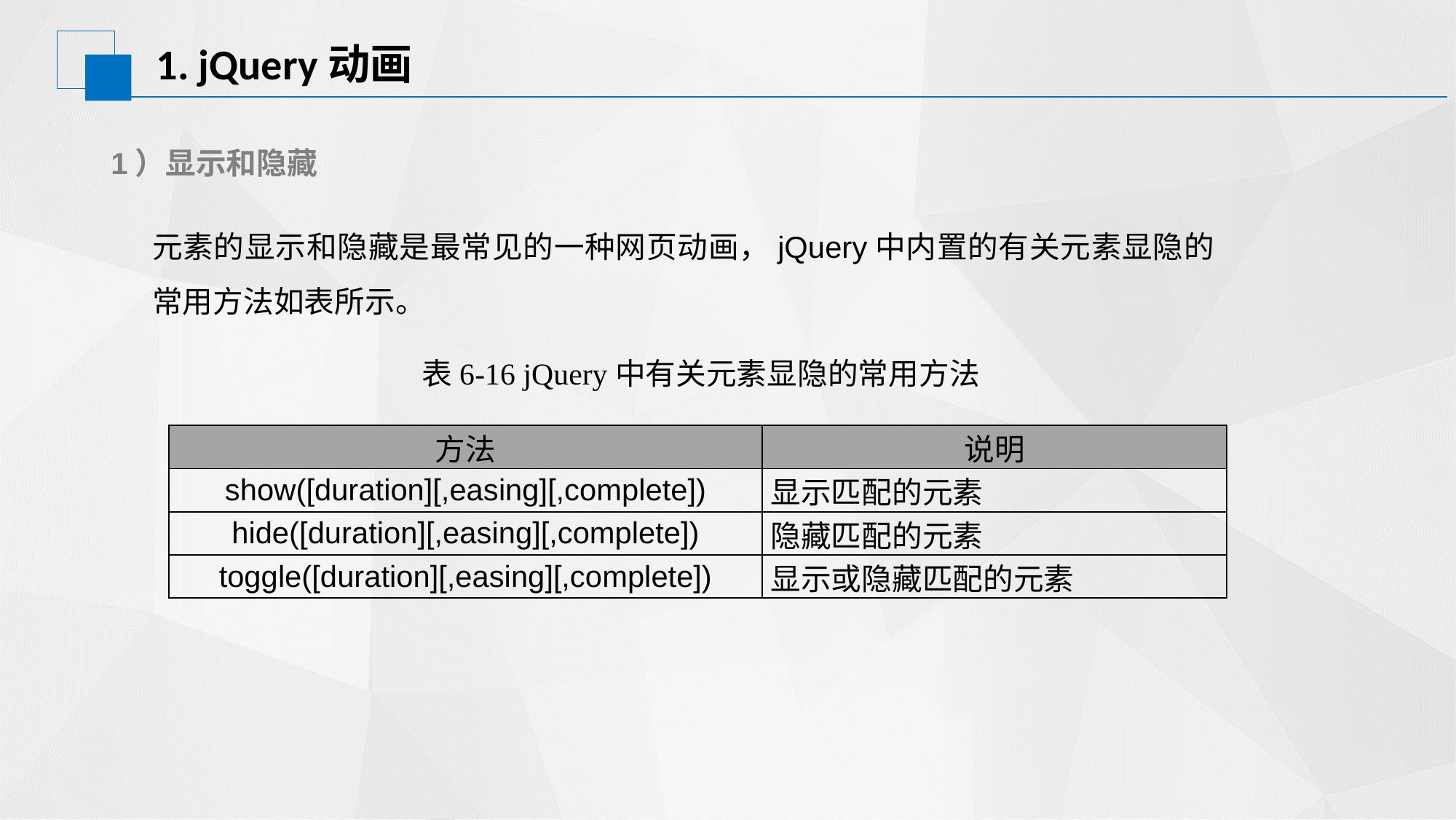

# 1. jQuery动画
1）显示和隐藏
元素的显示和隐藏是最常见的一种网页动画，jQuery中内置的有关元素显隐的常用方法如表所示。
表6-16 jQuery中有关元素显隐的常用方法
| 方法 | 说明 |
| --- | --- |
| show([duration][,easing][,complete]) | 显示匹配的元素 |
| hide([duration][,easing][,complete]) | 隐藏匹配的元素 |
| toggle([duration][,easing][,complete]) | 显示或隐藏匹配的元素 |